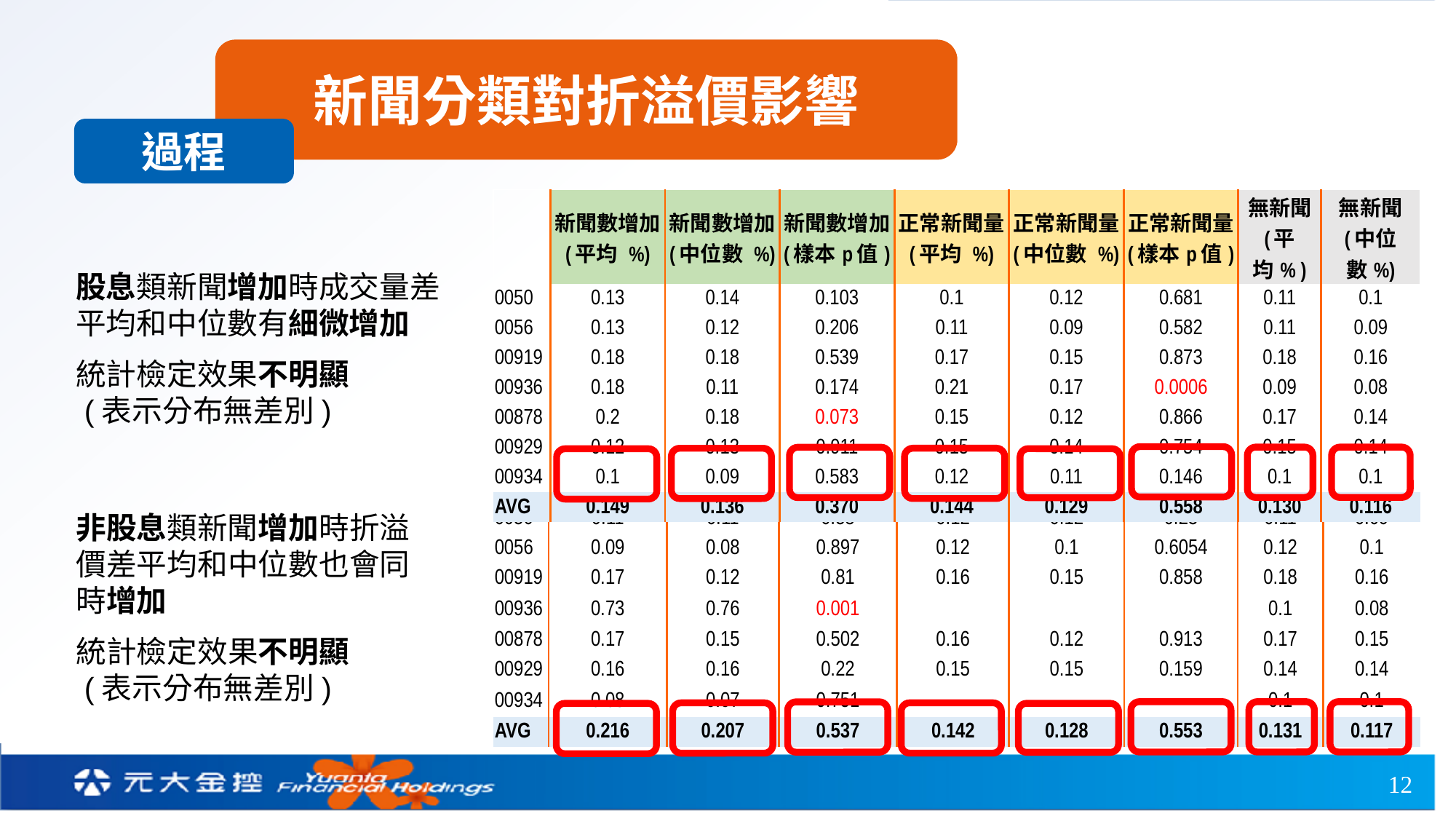

新聞分類對折溢價影響
過程
|  | 新聞數增加 (平均 %) | 新聞數增加 (中位數 %) | 新聞數增加 (樣本p值) | 正常新聞量 (平均 %) | 正常新聞量 (中位數 %) | 正常新聞量 (樣本p值) | 無新聞 (平均% ) | 無新聞 (中位數%) |
| --- | --- | --- | --- | --- | --- | --- | --- | --- |
| 0050 | 0.13 | 0.14 | 0.103 | 0.1 | 0.12 | 0.681 | 0.11 | 0.1 |
| 0056 | 0.13 | 0.12 | 0.206 | 0.11 | 0.09 | 0.582 | 0.11 | 0.09 |
| 00919 | 0.18 | 0.18 | 0.539 | 0.17 | 0.15 | 0.873 | 0.18 | 0.16 |
| 00936 | 0.18 | 0.11 | 0.174 | 0.21 | 0.17 | 0.0006 | 0.09 | 0.08 |
| 00878 | 0.2 | 0.18 | 0.073 | 0.15 | 0.12 | 0.866 | 0.17 | 0.14 |
| 00929 | 0.12 | 0.13 | 0.911 | 0.15 | 0.14 | 0.754 | 0.15 | 0.14 |
| 00934 | 0.1 | 0.09 | 0.583 | 0.12 | 0.11 | 0.146 | 0.1 | 0.1 |
| AVG | 0.149 | 0.136 | 0.370 | 0.144 | 0.129 | 0.558 | 0.130 | 0.116 |
股息類新聞增加時成交量差平均和中位數有細微增加

統計檢定效果不明顯
 (表示分布無差別)

非股息類新聞增加時折溢價差平均和中位數也會同時增加

統計檢定效果不明顯
 (表示分布無差別)

| 0050 | 0.11 | 0.11 | 0.58 | 0.12 | 0.12 | 0.23 | 0.11 | 0.09 |
| --- | --- | --- | --- | --- | --- | --- | --- | --- |
| 0056 | 0.09 | 0.08 | 0.897 | 0.12 | 0.1 | 0.6054 | 0.12 | 0.1 |
| 00919 | 0.17 | 0.12 | 0.81 | 0.16 | 0.15 | 0.858 | 0.18 | 0.16 |
| 00936 | 0.73 | 0.76 | 0.001 |  |  |  | 0.1 | 0.08 |
| 00878 | 0.17 | 0.15 | 0.502 | 0.16 | 0.12 | 0.913 | 0.17 | 0.15 |
| 00929 | 0.16 | 0.16 | 0.22 | 0.15 | 0.15 | 0.159 | 0.14 | 0.14 |
| 00934 | 0.08 | 0.07 | 0.751 |  |  |  | 0.1 | 0.1 |
| AVG | 0.216 | 0.207 | 0.537 | 0.142 | 0.128 | 0.553 | 0.131 | 0.117 |

12